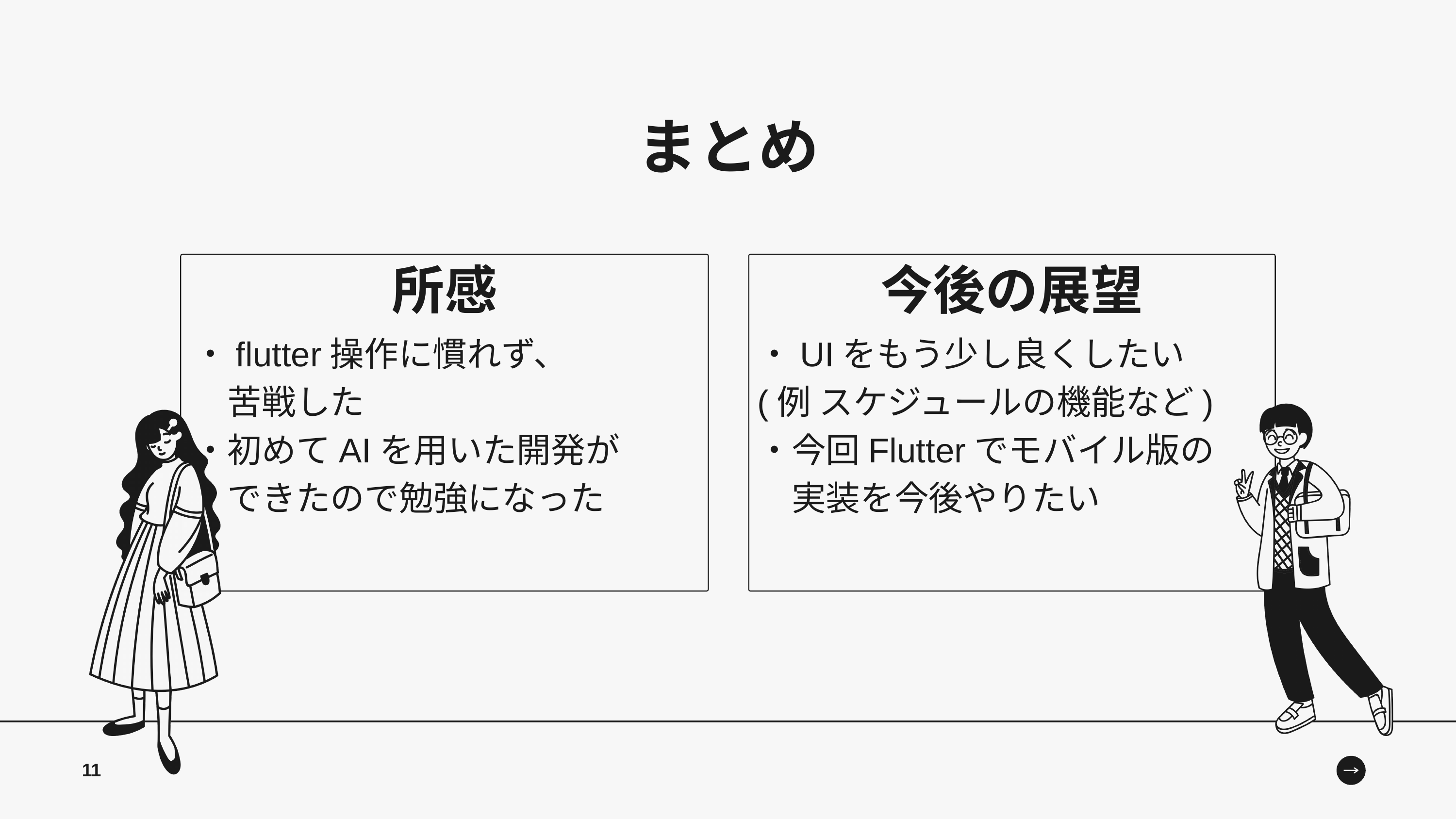

まとめ
所感
今後の展望

・flutter操作に慣れず、
　苦戦した
・初めてAIを用いた開発が
　できたので勉強になった
・UIをもう少し良くしたい
(例 スケジュールの機能など)
・今回Flutterでモバイル版の
　実装を今後やりたい

11